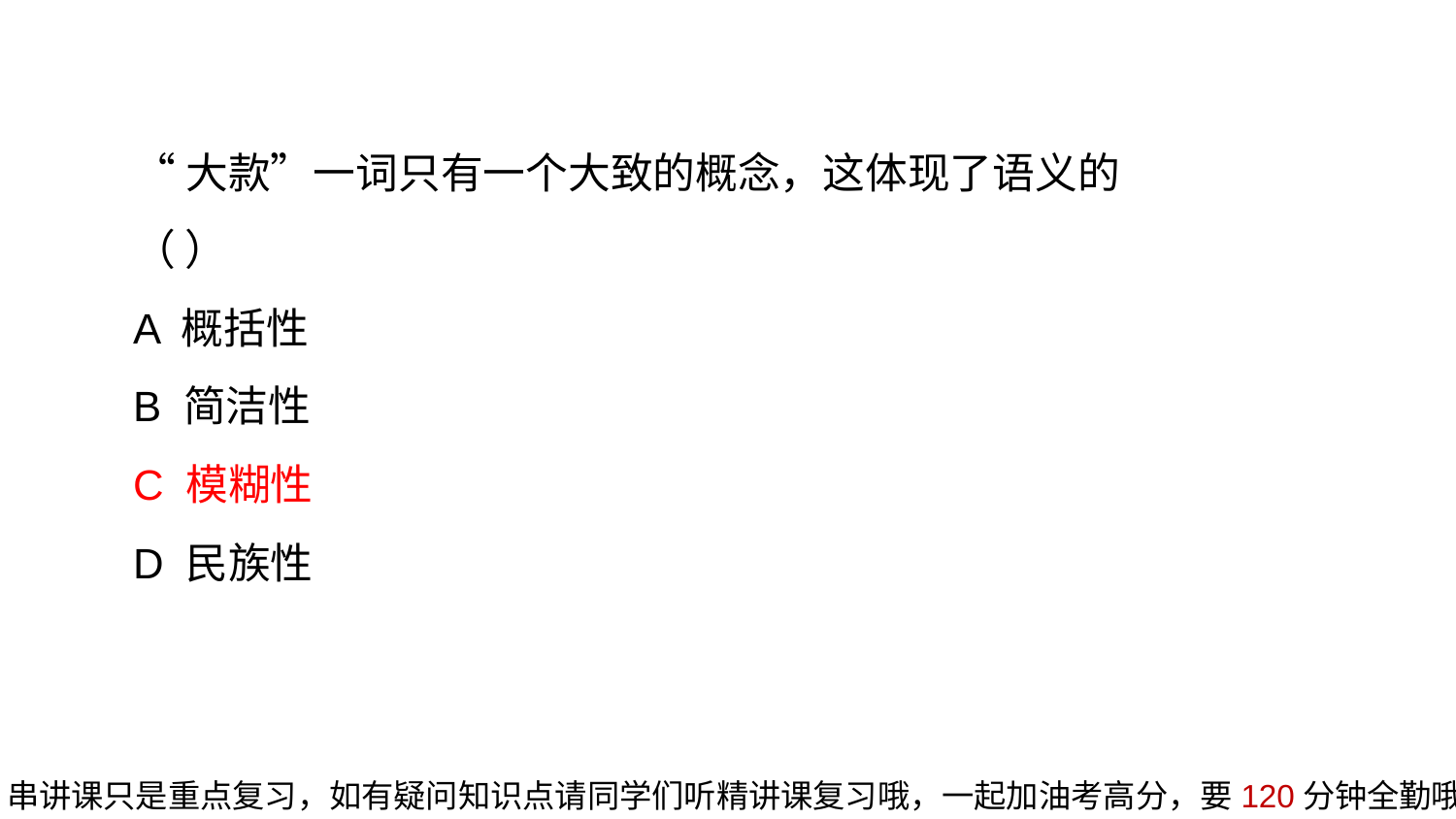

随堂练
“大款”一词只有一个大致的概念，这体现了语义的（ ）
A 概括性
B 简洁性
C 模糊性
D 民族性